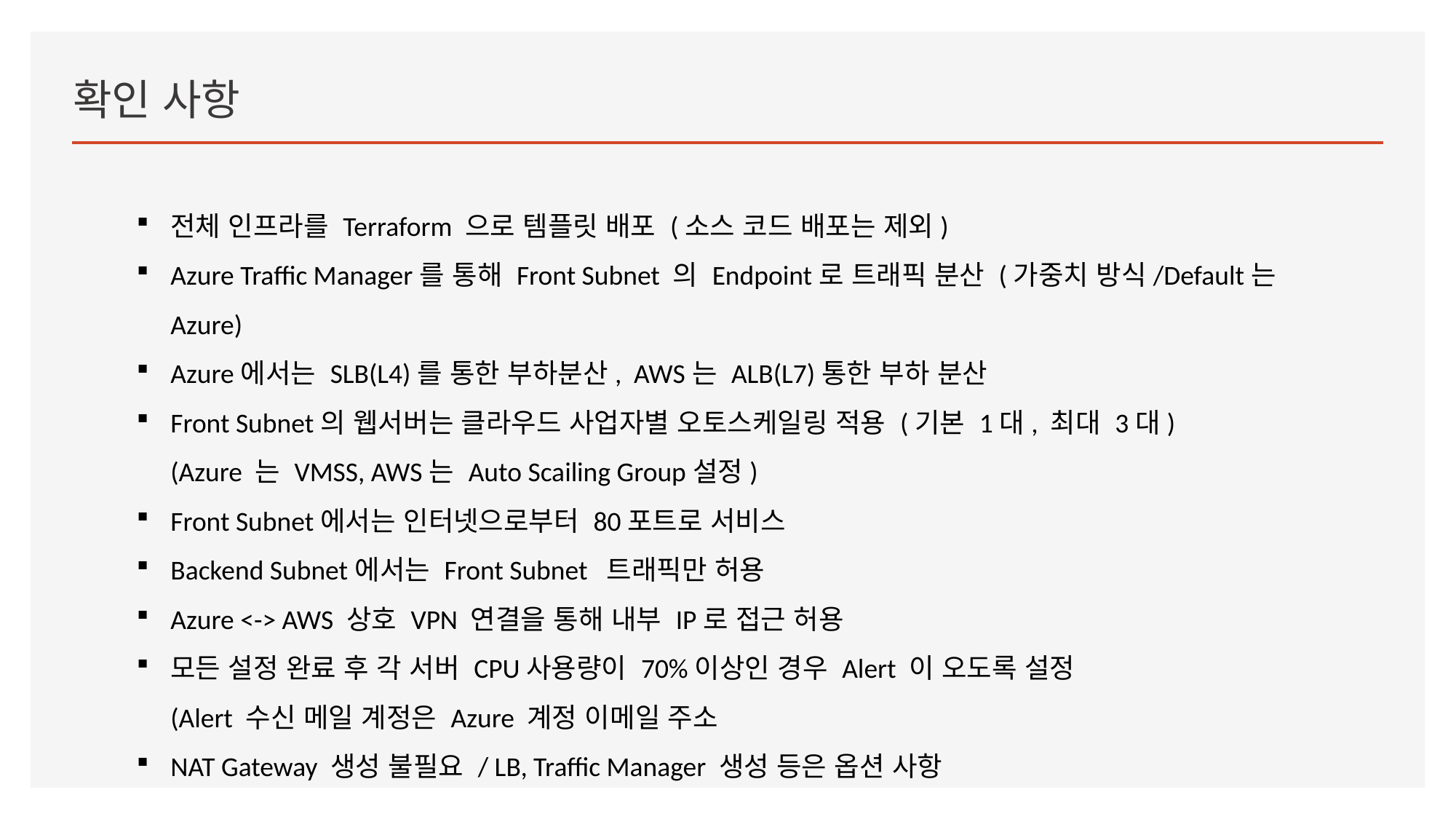

# 확인 사항
전체 인프라를 Terraform 으로 템플릿 배포 (소스 코드 배포는 제외)
Azure Traffic Manager를 통해 Front Subnet 의 Endpoint로 트래픽 분산 (가중치 방식/Default는 Azure)
Azure에서는 SLB(L4)를 통한 부하분산,  AWS는 ALB(L7)통한 부하 분산
Front Subnet의 웹서버는 클라우드 사업자별 오토스케일링 적용 (기본 1대, 최대 3대)
(Azure 는 VMSS, AWS는 Auto Scailing Group설정)
Front Subnet에서는 인터넷으로부터 80포트로 서비스
Backend Subnet에서는 Front Subnet  트래픽만 허용
Azure <-> AWS 상호 VPN 연결을 통해 내부 IP로 접근 허용
모든 설정 완료 후 각 서버 CPU사용량이 70%이상인 경우 Alert 이 오도록 설정
(Alert 수신 메일 계정은 Azure 계정 이메일 주소
NAT Gateway 생성 불필요 / LB, Traffic Manager 생성 등은 옵션 사항